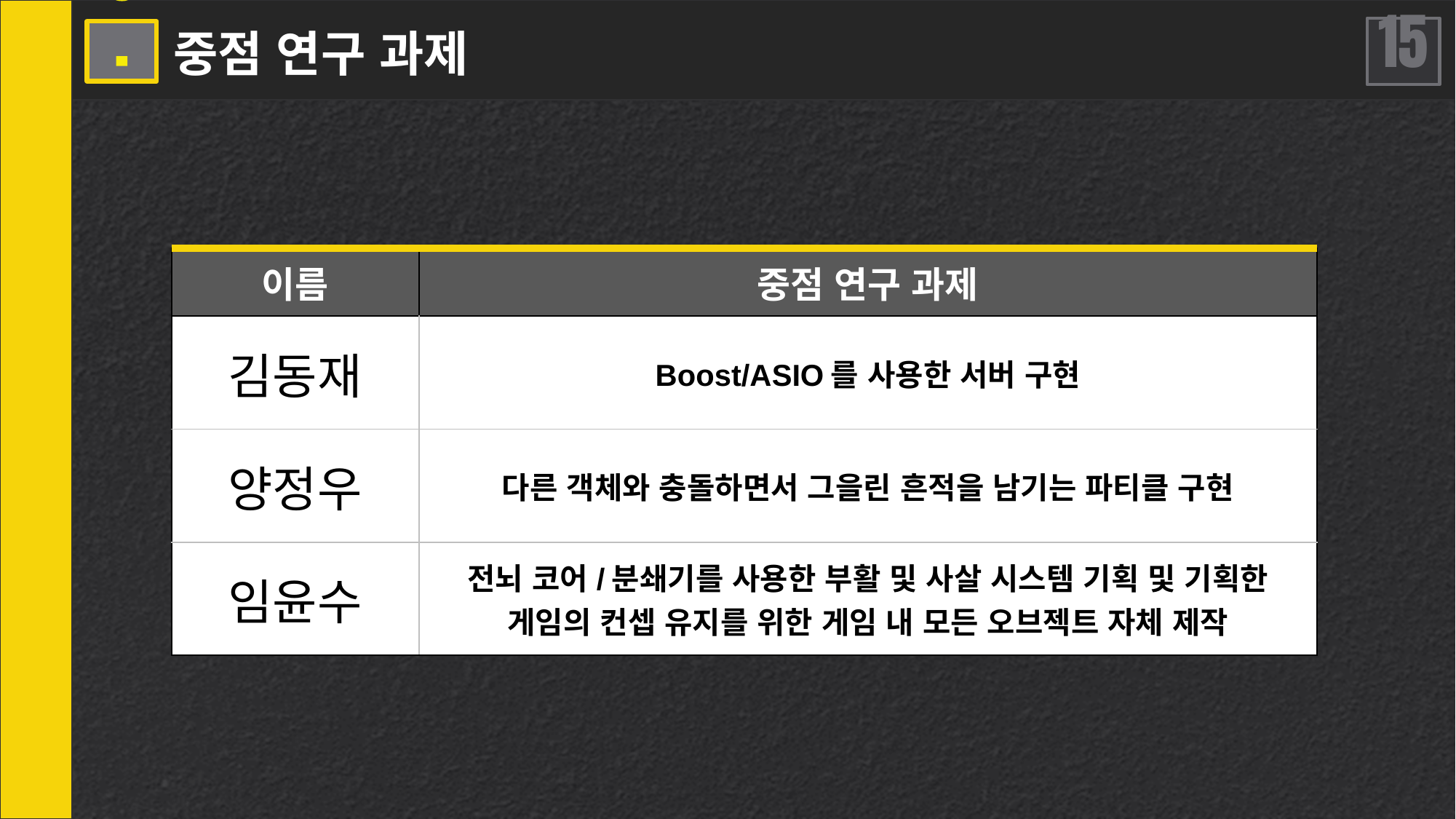

중점 연구 과제
5 .
15
| 이름 | 중점 연구 과제 |
| --- | --- |
| 김동재 | Boost/ASIO를 사용한 서버 구현 |
| 양정우 | 다른 객체와 충돌하면서 그을린 흔적을 남기는 파티클 구현 |
| 임윤수 | 전뇌 코어/분쇄기를 사용한 부활 및 사살 시스템 기획 및 기획한 게임의 컨셉 유지를 위한 게임 내 모든 오브젝트 자체 제작 |